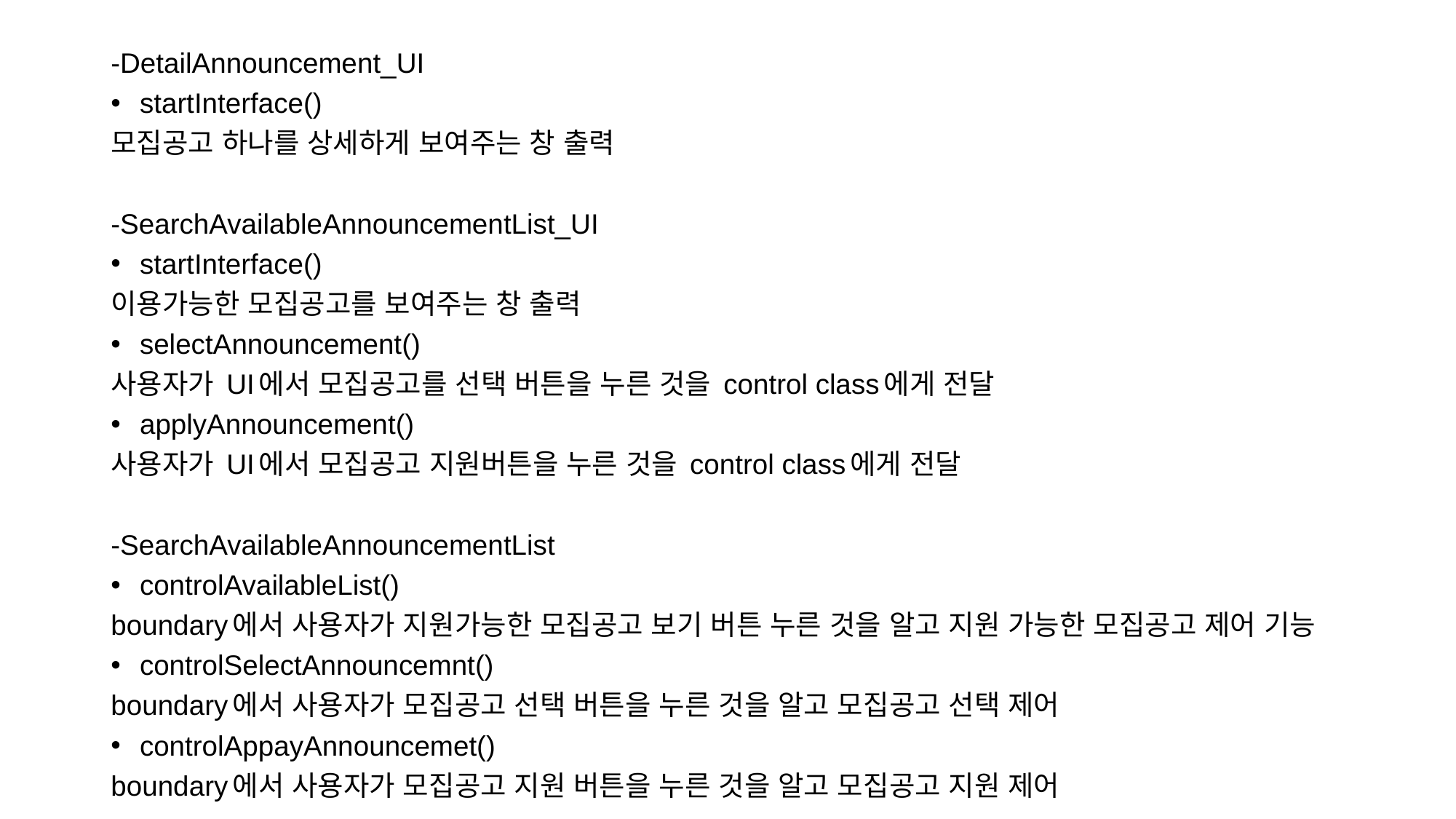

-DetailAnnouncement_UI
startInterface()
모집공고 하나를 상세하게 보여주는 창 출력

-SearchAvailableAnnouncementList_UI
startInterface()
이용가능한 모집공고를 보여주는 창 출력
selectAnnouncement()
사용자가 UI에서 모집공고를 선택 버튼을 누른 것을 control class에게 전달
applyAnnouncement()
사용자가 UI에서 모집공고 지원버튼을 누른 것을 control class에게 전달

-SearchAvailableAnnouncementList
controlAvailableList()
boundary에서 사용자가 지원가능한 모집공고 보기 버튼 누른 것을 알고 지원 가능한 모집공고 제어 기능
controlSelectAnnouncemnt()
boundary에서 사용자가 모집공고 선택 버튼을 누른 것을 알고 모집공고 선택 제어
controlAppayAnnouncemet()
boundary에서 사용자가 모집공고 지원 버튼을 누른 것을 알고 모집공고 지원 제어